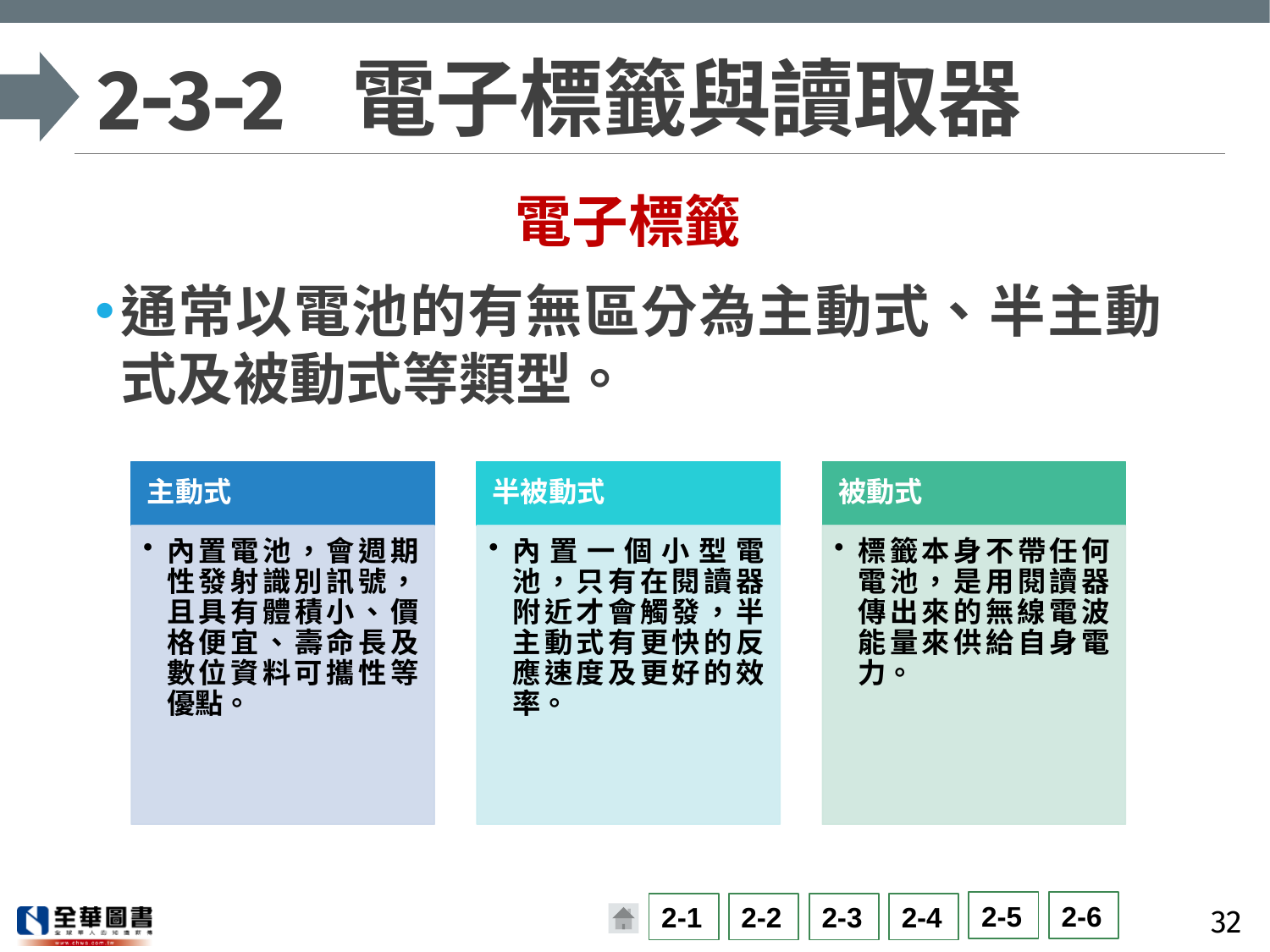

# 2-3-2	電子標籤與讀取器
電子標籤
通常以電池的有無區分為主動式、半主動式及被動式等類型。
主動式
內置電池，會週期性發射識別訊號，且具有體積小、價格便宜、壽命長及數位資料可攜性等優點。
半被動式
內置一個小型電池，只有在閱讀器附近才會觸發，半主動式有更快的反應速度及更好的效率。
被動式
標籤本身不帶任何電池，是用閱讀器傳出來的無線電波能量來供給自身電力。
32